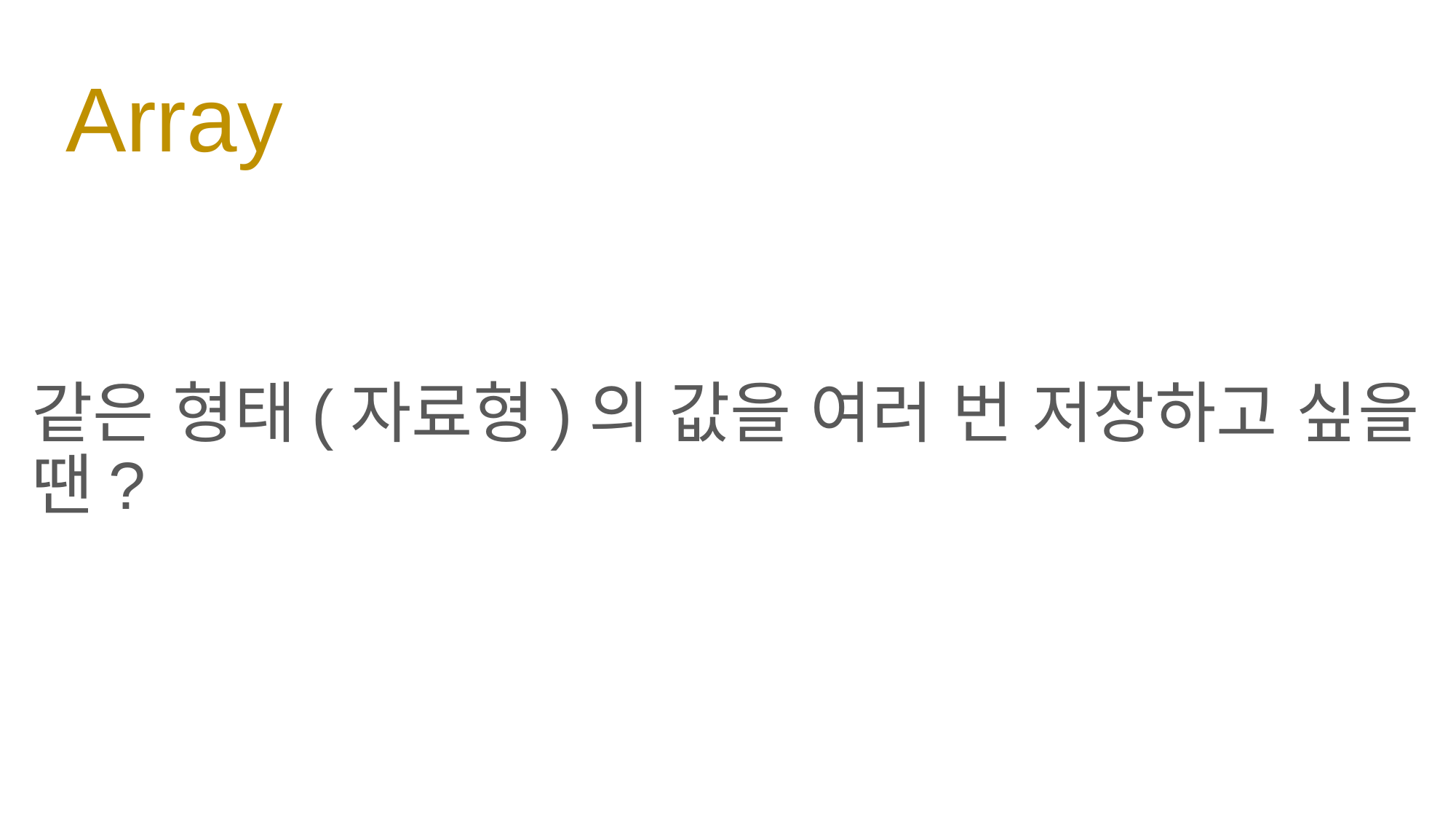

# Array
같은 형태(자료형)의 값을 여러 번 저장하고 싶을 땐?